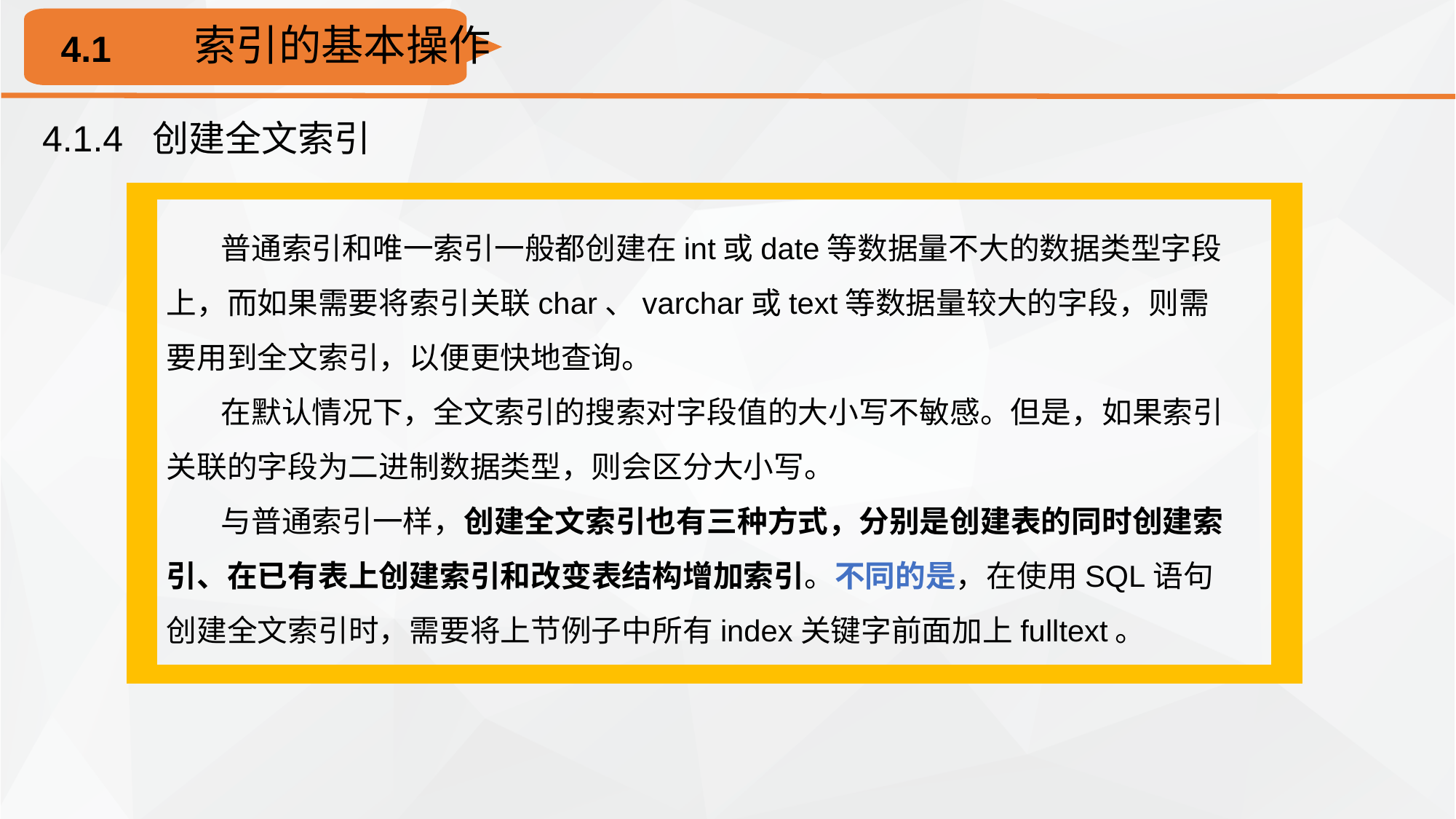

索引的基本操作
4.1
4.1.4  创建全文索引

普通索引和唯一索引一般都创建在int或date等数据量不大的数据类型字段上，而如果需要将索引关联char、varchar或text等数据量较大的字段，则需要用到全文索引，以便更快地查询。
在默认情况下，全文索引的搜索对字段值的大小写不敏感。但是，如果索引关联的字段为二进制数据类型，则会区分大小写。
与普通索引一样，创建全文索引也有三种方式，分别是创建表的同时创建索引、在已有表上创建索引和改变表结构增加索引。不同的是，在使用SQL语句创建全文索引时，需要将上节例子中所有index关键字前面加上fulltext。